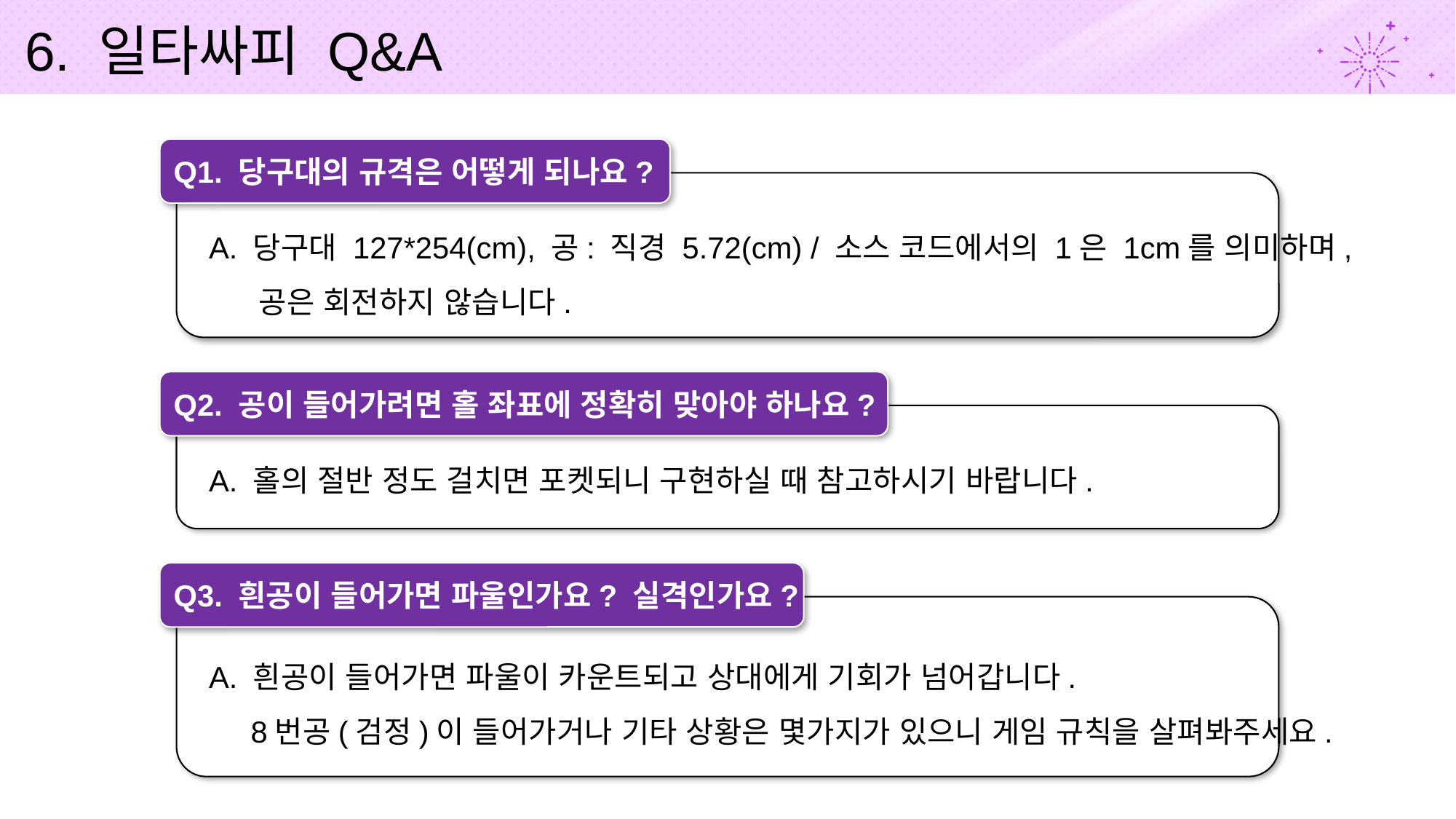

6. 일타싸피 Q&A
Q1. 당구대의 규격은 어떻게 되나요?

A. 당구대 127*254(cm), 공: 직경 5.72(cm) / 소스 코드에서의 1은 1cm를 의미하며,
     공은 회전하지 않습니다.
Q2. 공이 들어가려면 홀 좌표에 정확히 맞아야 하나요?

A. 홀의 절반 정도 걸치면 포켓되니 구현하실 때 참고하시기 바랍니다.
Q3. 흰공이 들어가면 파울인가요? 실격인가요?

A. 흰공이 들어가면 파울이 카운트되고 상대에게 기회가 넘어갑니다.
     8번공(검정)이 들어가거나 기타 상황은 몇가지가 있으니 게임 규칙을 살펴봐주세요.